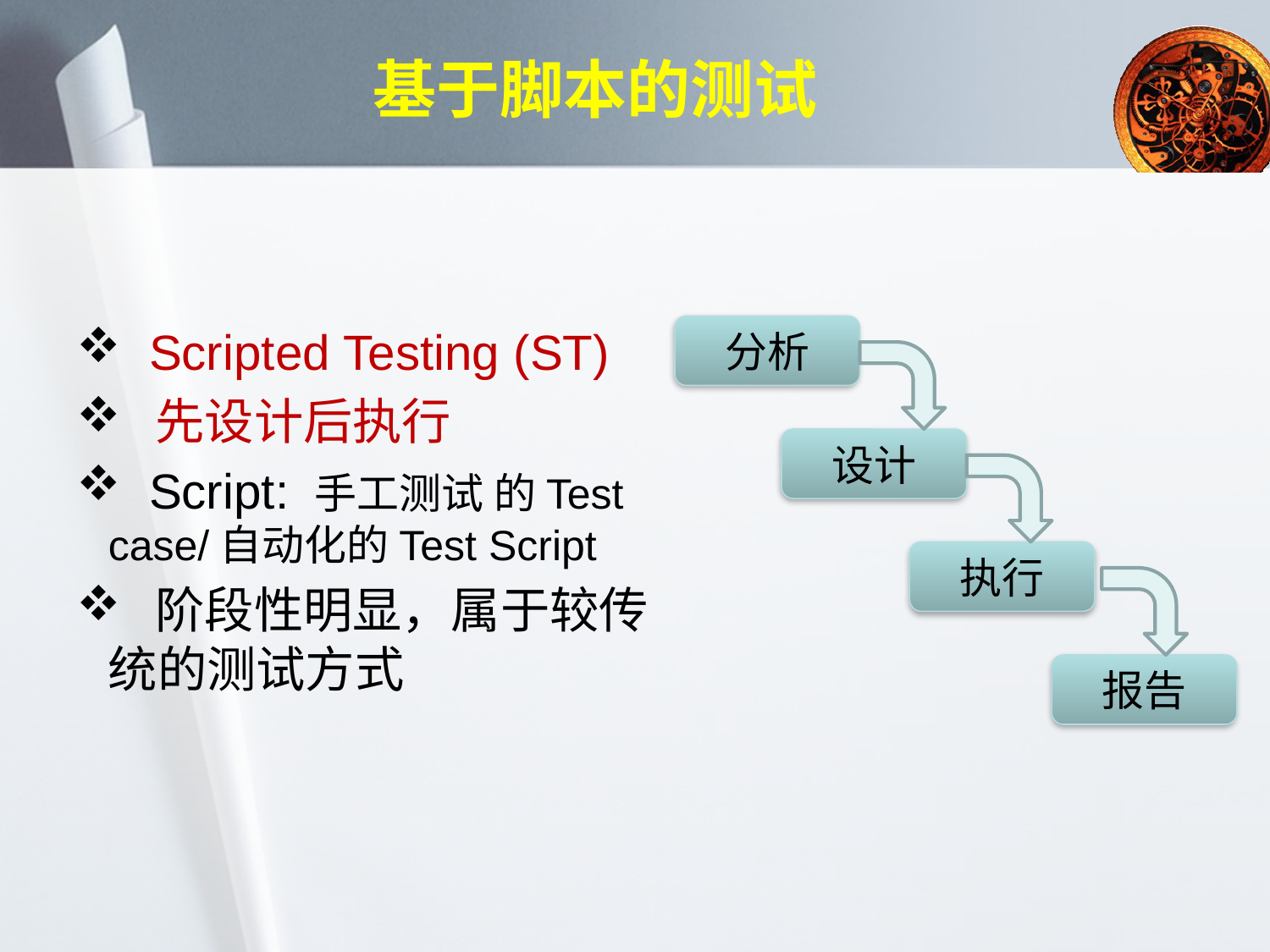

基于脚本的测试
  Scripted Testing (ST)
  先设计后执行
  Script: 手工测试 的Test case/自动化的Test Script
  阶段性明显，属于较传统的测试方式
分析

设计

执行

报告